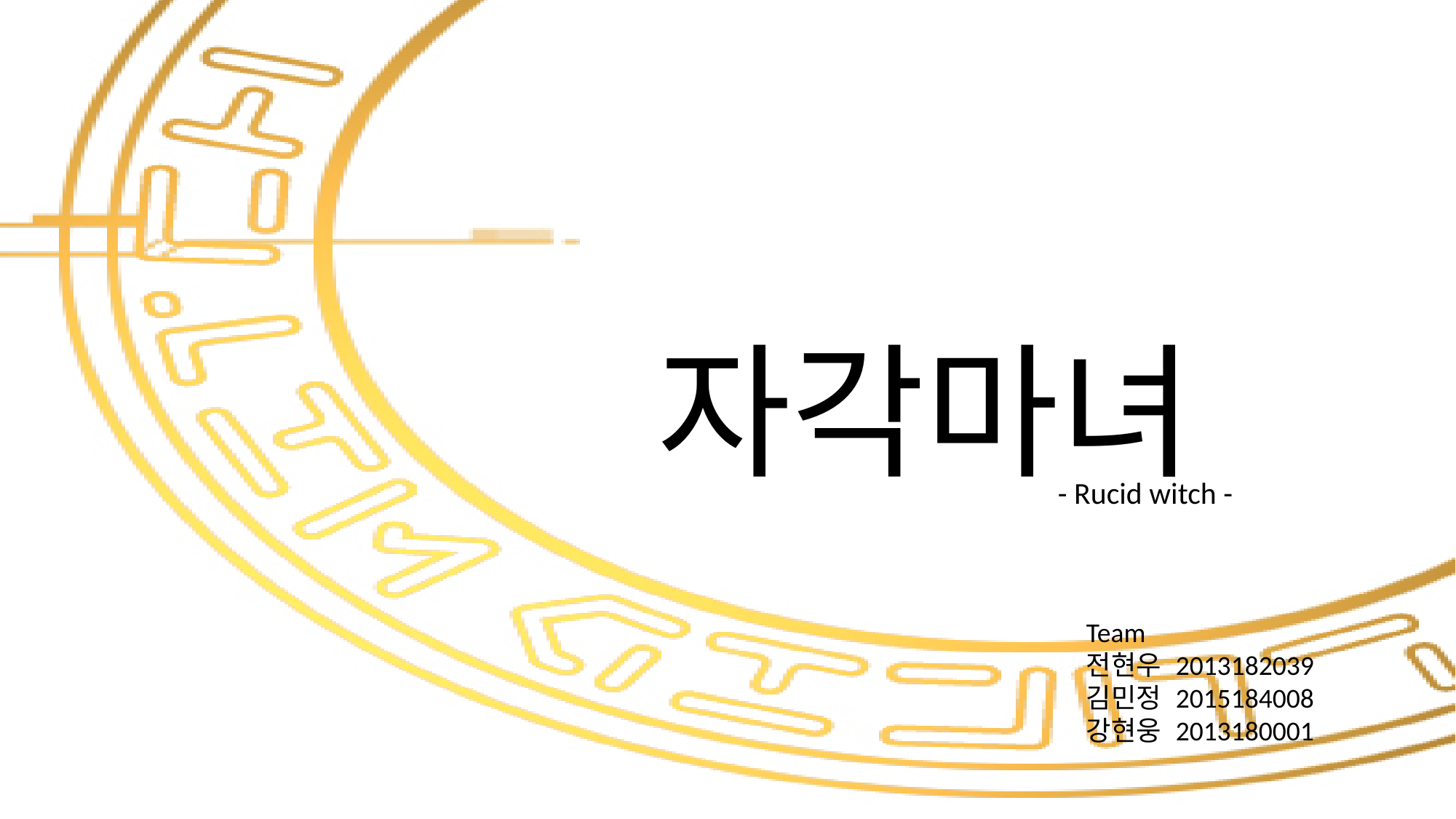

# 자각마녀
- Rucid witch -
Team
전현우 2013182039
김민정 2015184008
강현웅 2013180001